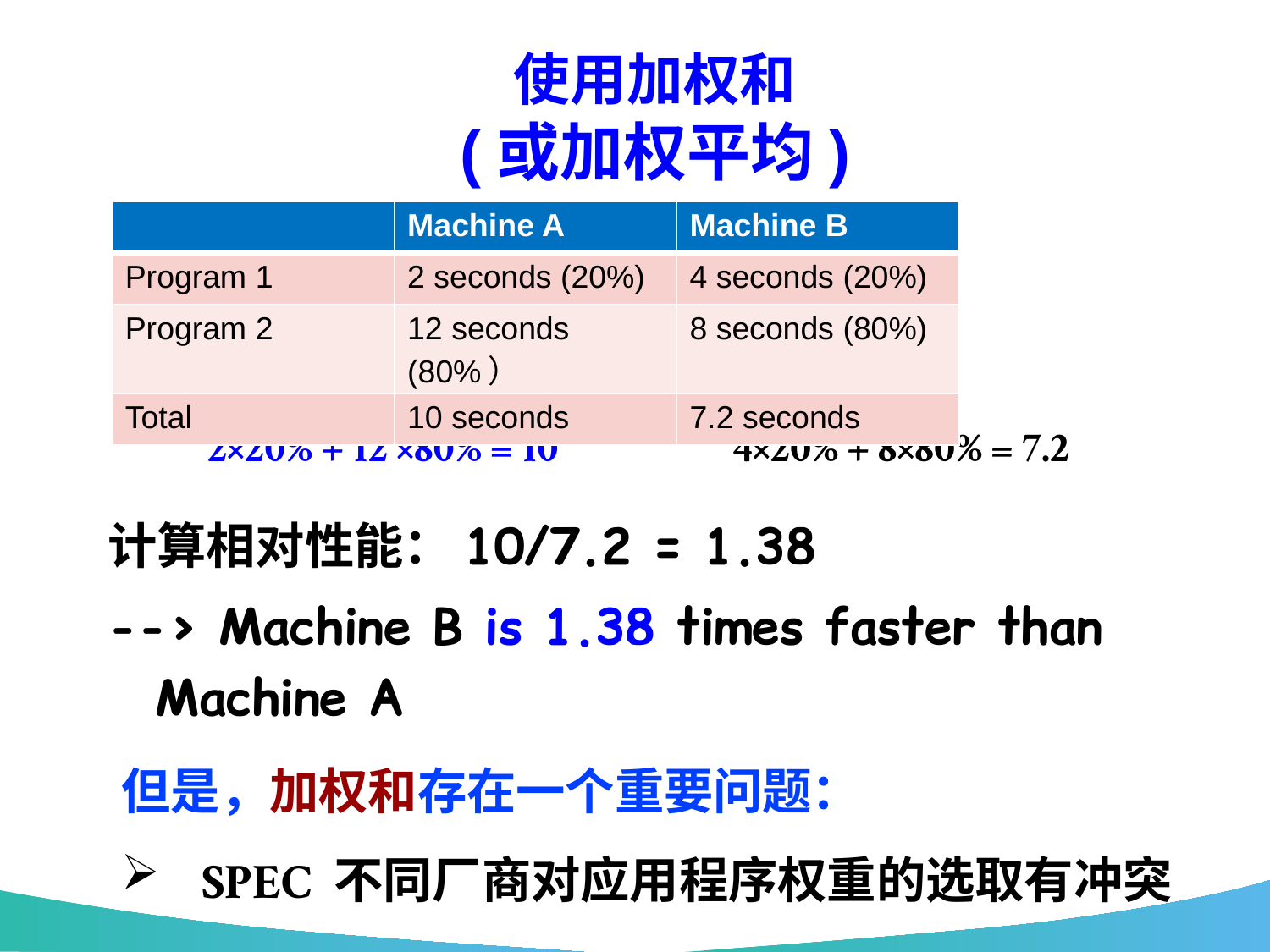

# 使用加权和 (或加权平均)
|  | Machine A | Machine B |
| --- | --- | --- |
| Program 1 | 2 seconds (20%) | 4 seconds (20%) |
| Program 2 | 12 seconds (80%） | 8 seconds (80%) |
| Total | 10 seconds | 7.2 seconds |
4×20% + 8×80% = 7.2
2×20% + 12 ×80% = 10
计算相对性能：10/7.2 = 1.38
--> Machine B is 1.38 times faster than Machine A

但是，加权和存在一个重要问题：
    SPEC 不同厂商对应用程序权重的选取有冲突